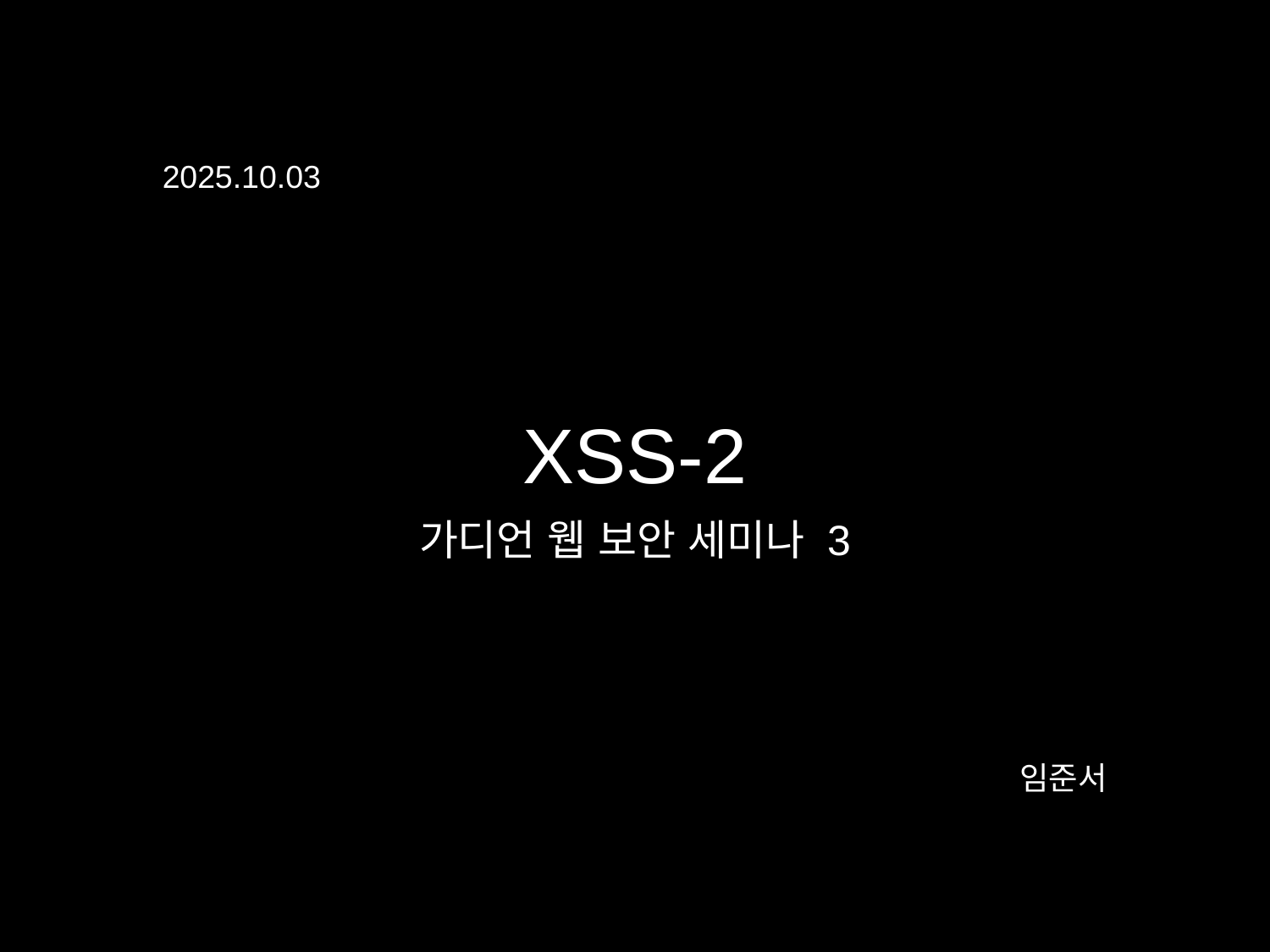

2025.10.03
XSS-2
가디언 웹 보안 세미나 3
임준서